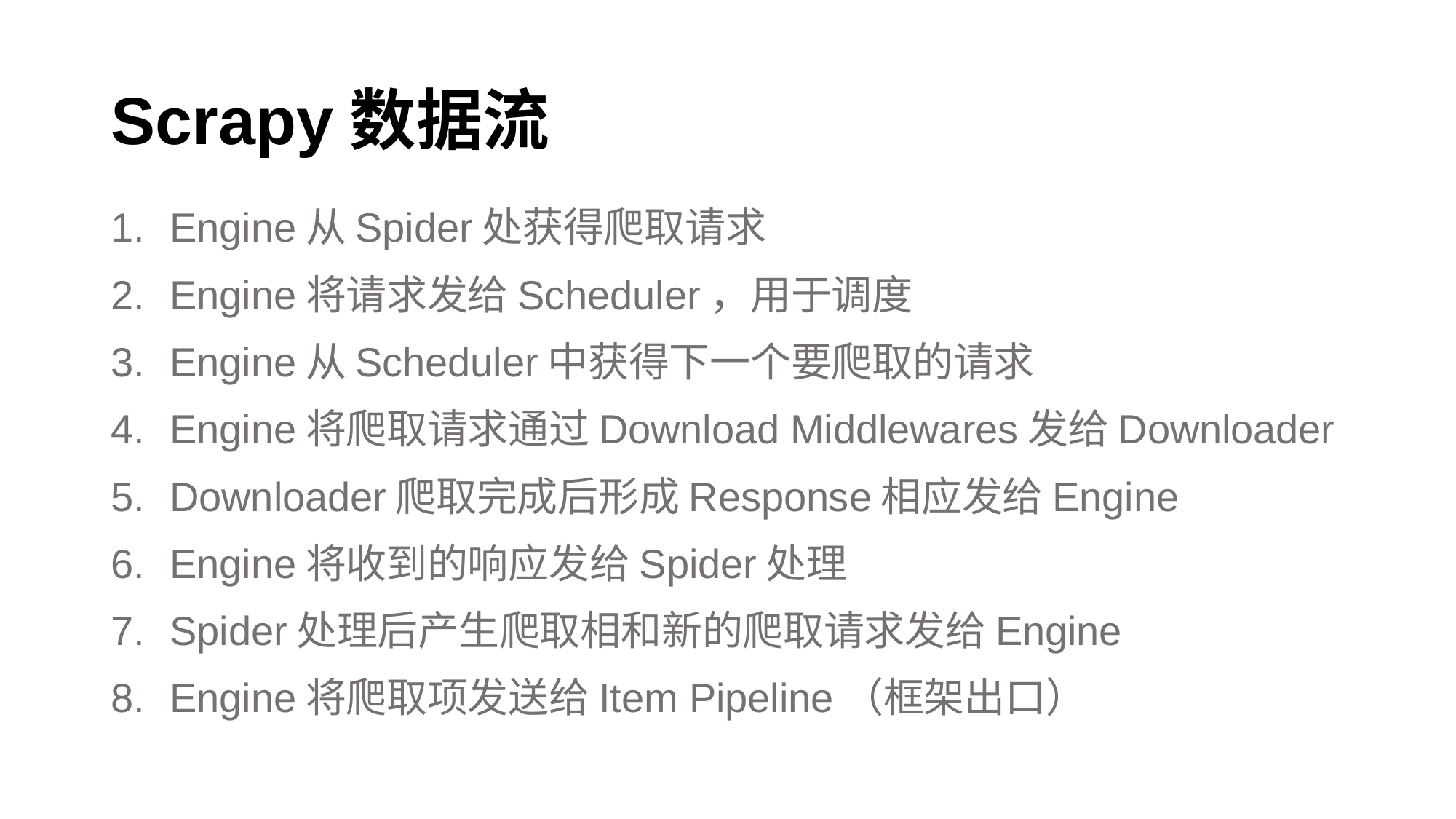

# Scrapy数据流
Engine从Spider处获得爬取请求
Engine将请求发给Scheduler，用于调度
Engine从Scheduler中获得下一个要爬取的请求
Engine将爬取请求通过Download Middlewares发给Downloader
Downloader爬取完成后形成Response相应发给Engine
Engine将收到的响应发给Spider处理
Spider处理后产生爬取相和新的爬取请求发给Engine
Engine将爬取项发送给Item Pipeline（框架出口）